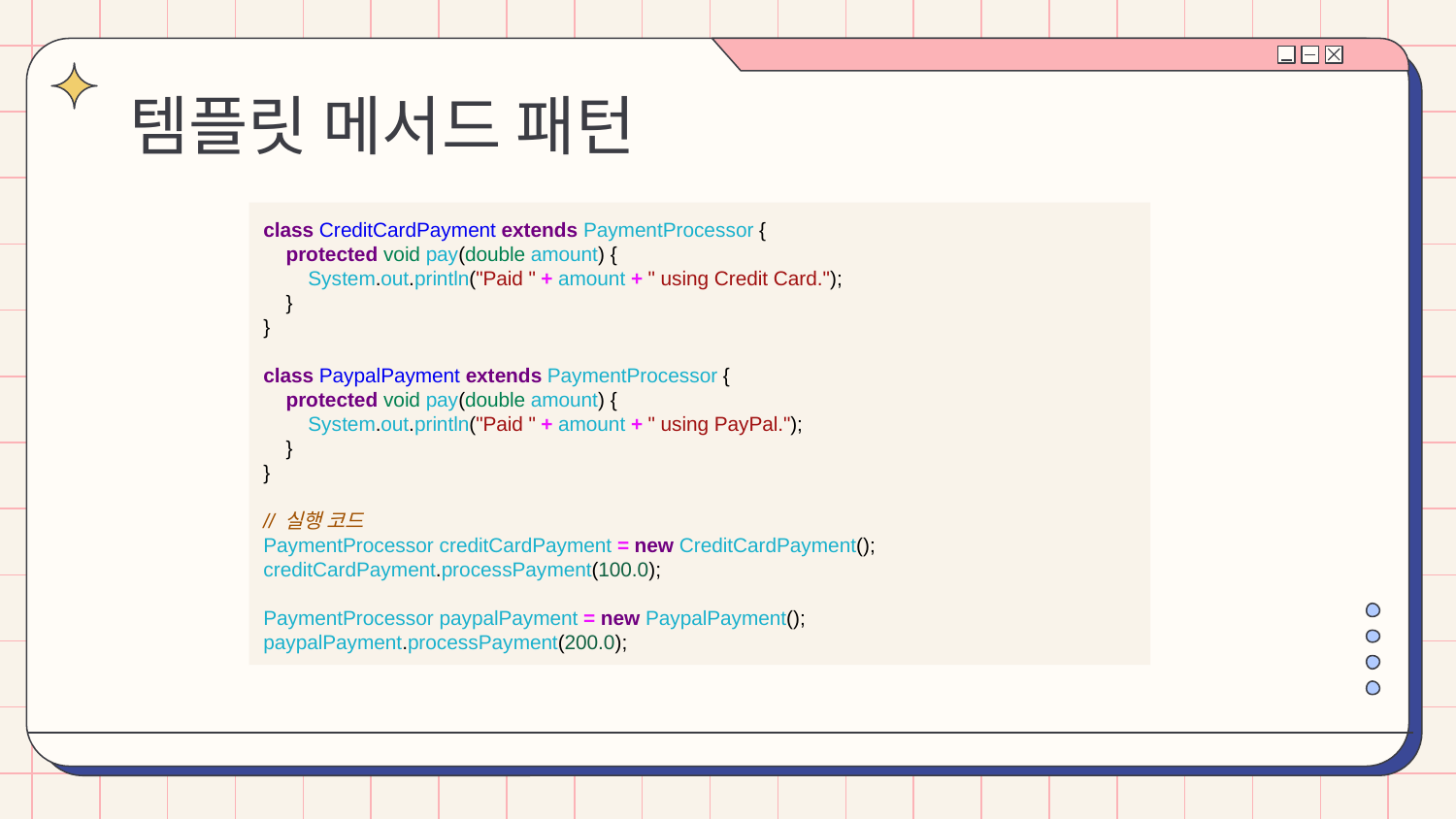

# 템플릿 메서드 패턴
class CreditCardPayment extends PaymentProcessor {
    protected void pay(double amount) {
        System.out.println("Paid " + amount + " using Credit Card.");
    }
}

class PaypalPayment extends PaymentProcessor {
    protected void pay(double amount) {
        System.out.println("Paid " + amount + " using PayPal.");
    }
}

// 실행 코드
PaymentProcessor creditCardPayment = new CreditCardPayment();
creditCardPayment.processPayment(100.0);

PaymentProcessor paypalPayment = new PaypalPayment();
paypalPayment.processPayment(200.0);